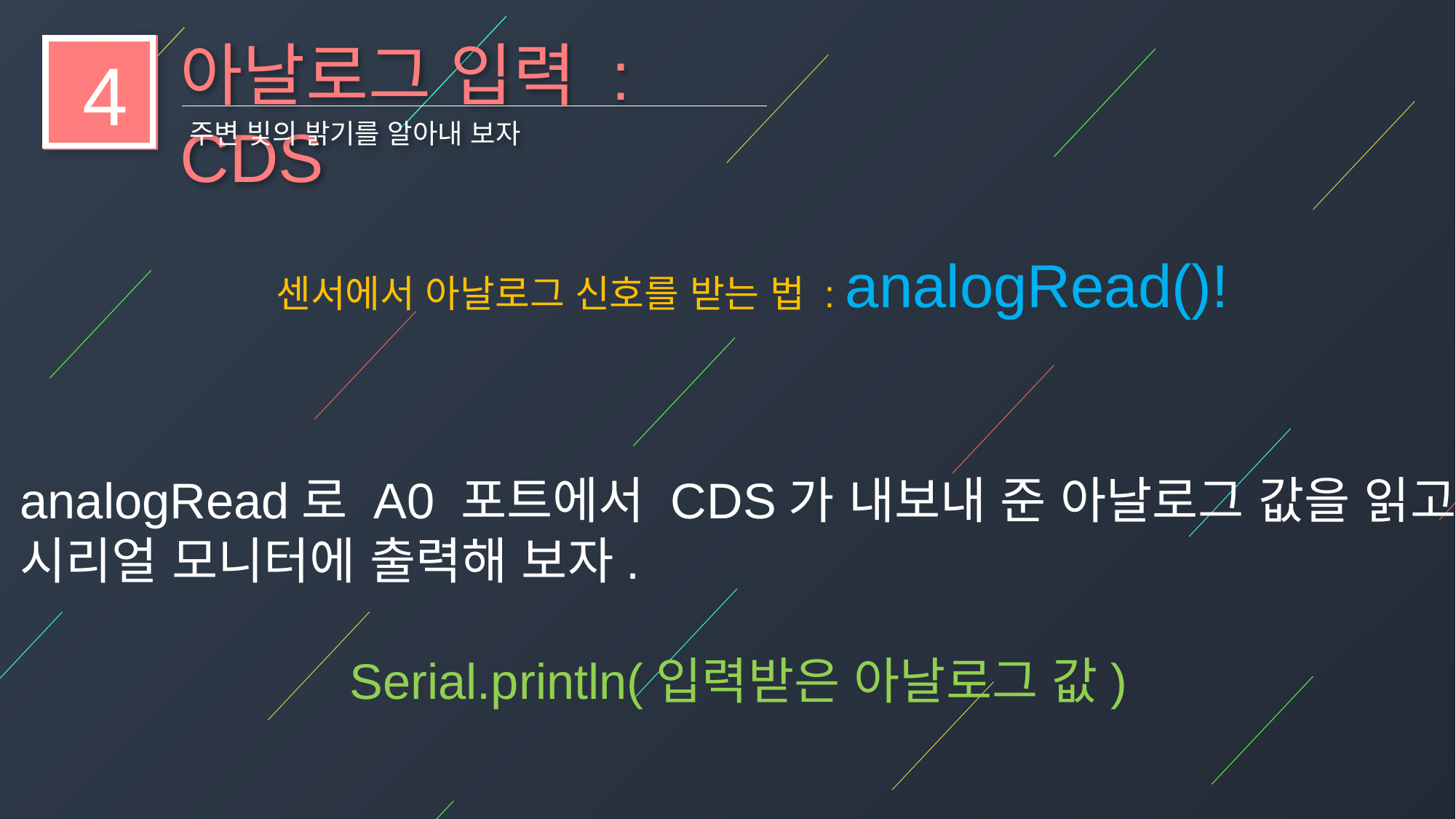

아날로그 입력 : CDS

4
주변 빛의 밝기를 알아내 보자
센서에서 아날로그 신호를 받는 법 : analogRead()!
analogRead로 A0 포트에서 CDS가 내보내 준 아날로그 값을 읽고
시리얼 모니터에 출력해 보자.

Serial.println(입력받은 아날로그 값)